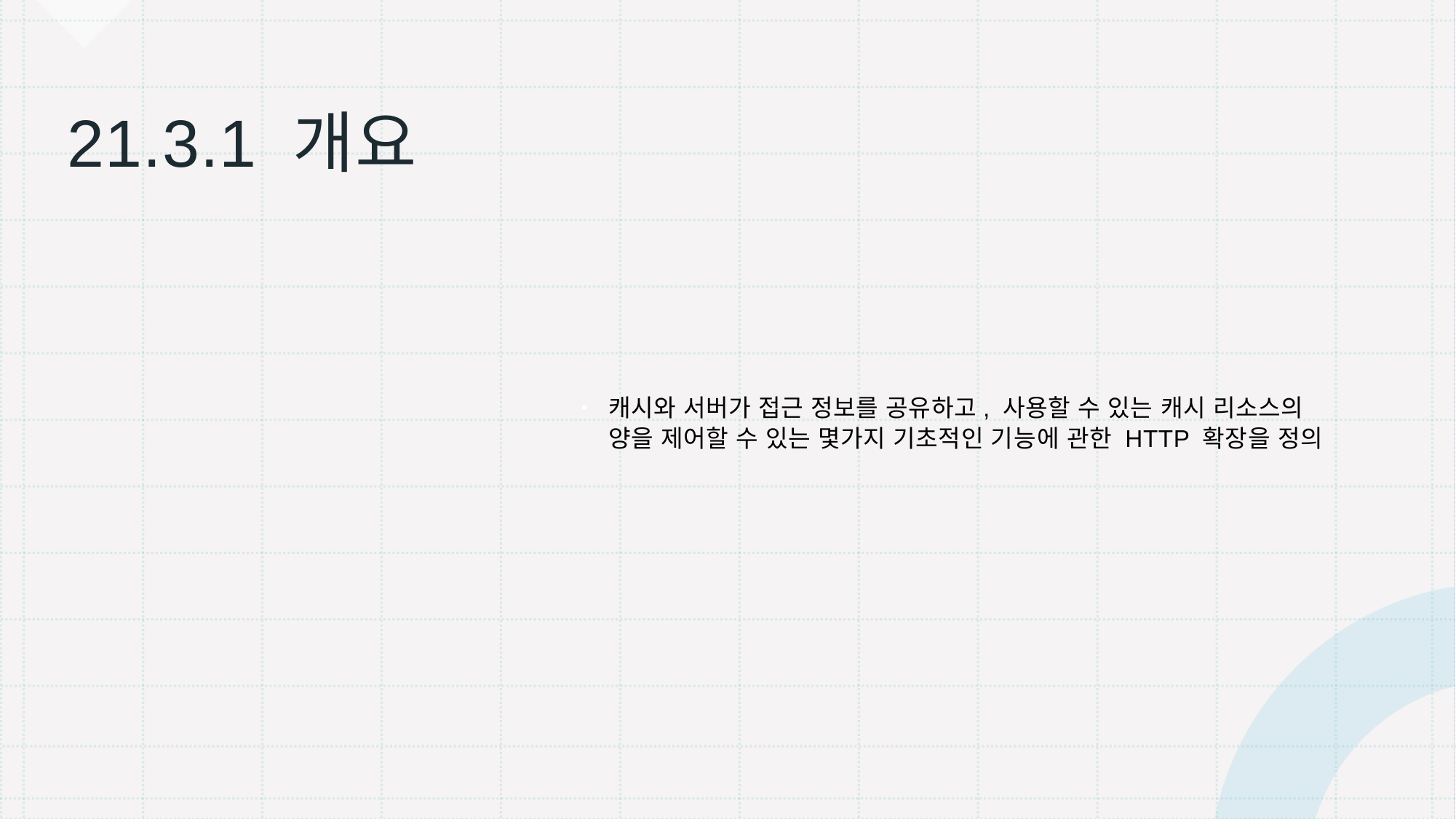

캐시와 서버가 접근 정보를 공유하고, 사용할 수 있는 캐시 리소스의 양을 제어할 수 있는 몇가지 기초적인 기능에 관한 HTTP 확장을 정의
# 21.3.1 개요